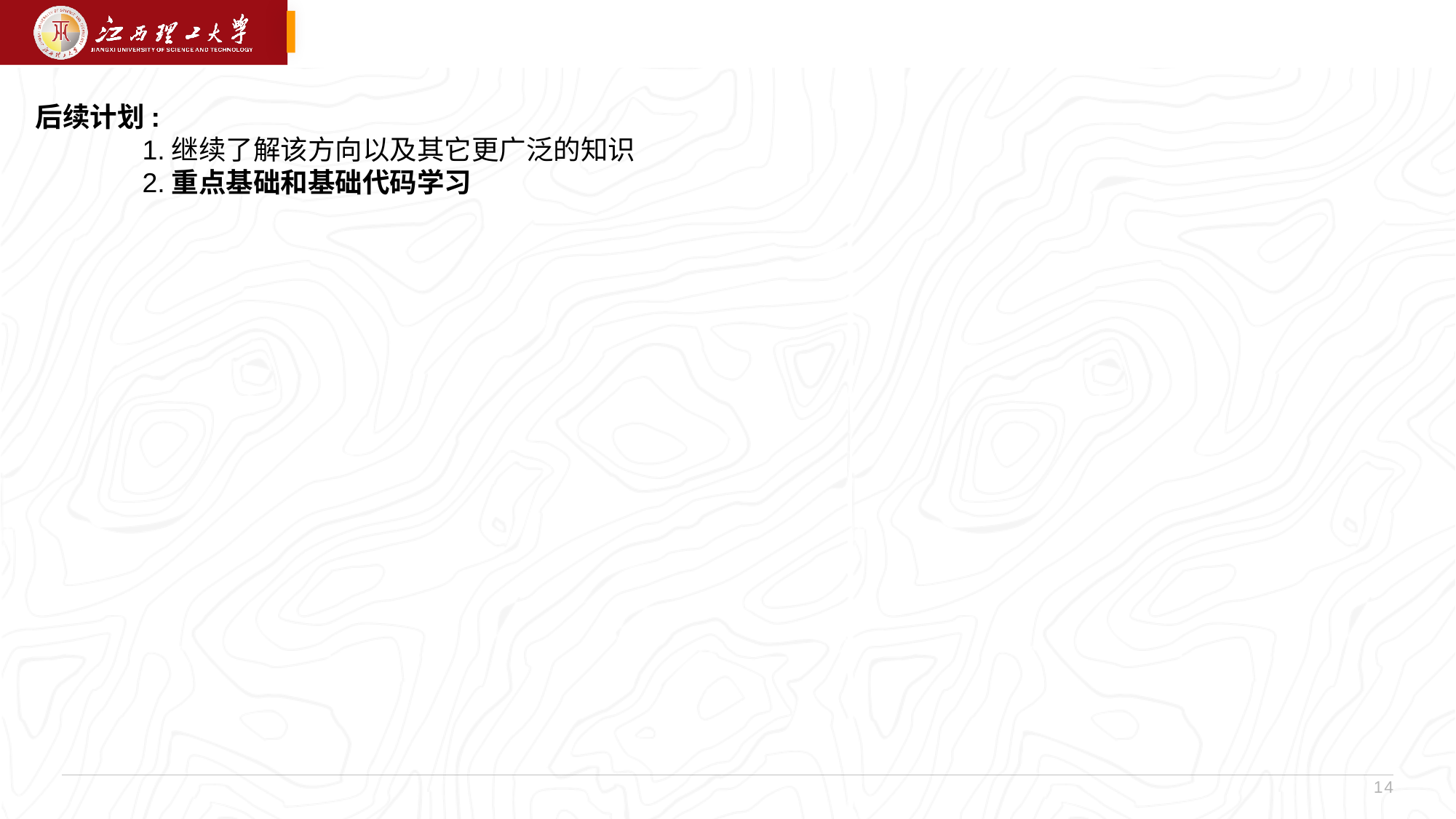

后续计划:
              1.继续了解该方向以及其它更广泛的知识
              2.重点基础和基础代码学习
14